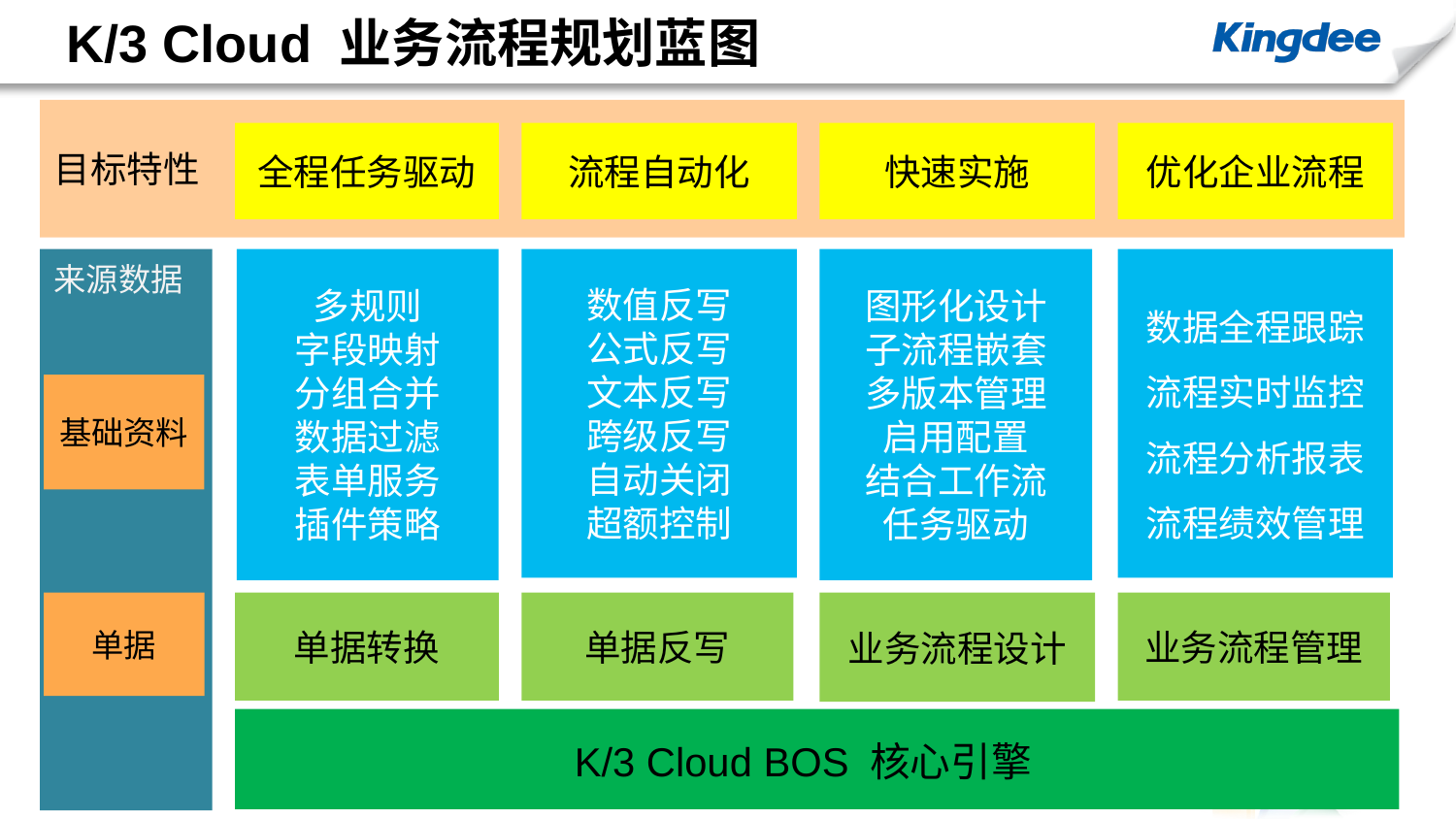

K/3 Cloud 业务流程规划蓝图
目标特性
全程任务驱动
流程自动化
快速实施
优化企业流程

多规则
字段映射
分组合并
数据过滤
表单服务
插件策略
数值反写
公式反写
文本反写
跨级反写
自动关闭
超额控制
图形化设计
子流程嵌套
多版本管理
启用配置
结合工作流
任务驱动
数据全程跟踪
流程实时监控
流程分析报表
流程绩效管理
来源数据
基础资料
单据
单据转换
单据反写
业务流程设计
业务流程管理

K/3 Cloud BOS 核心引擎